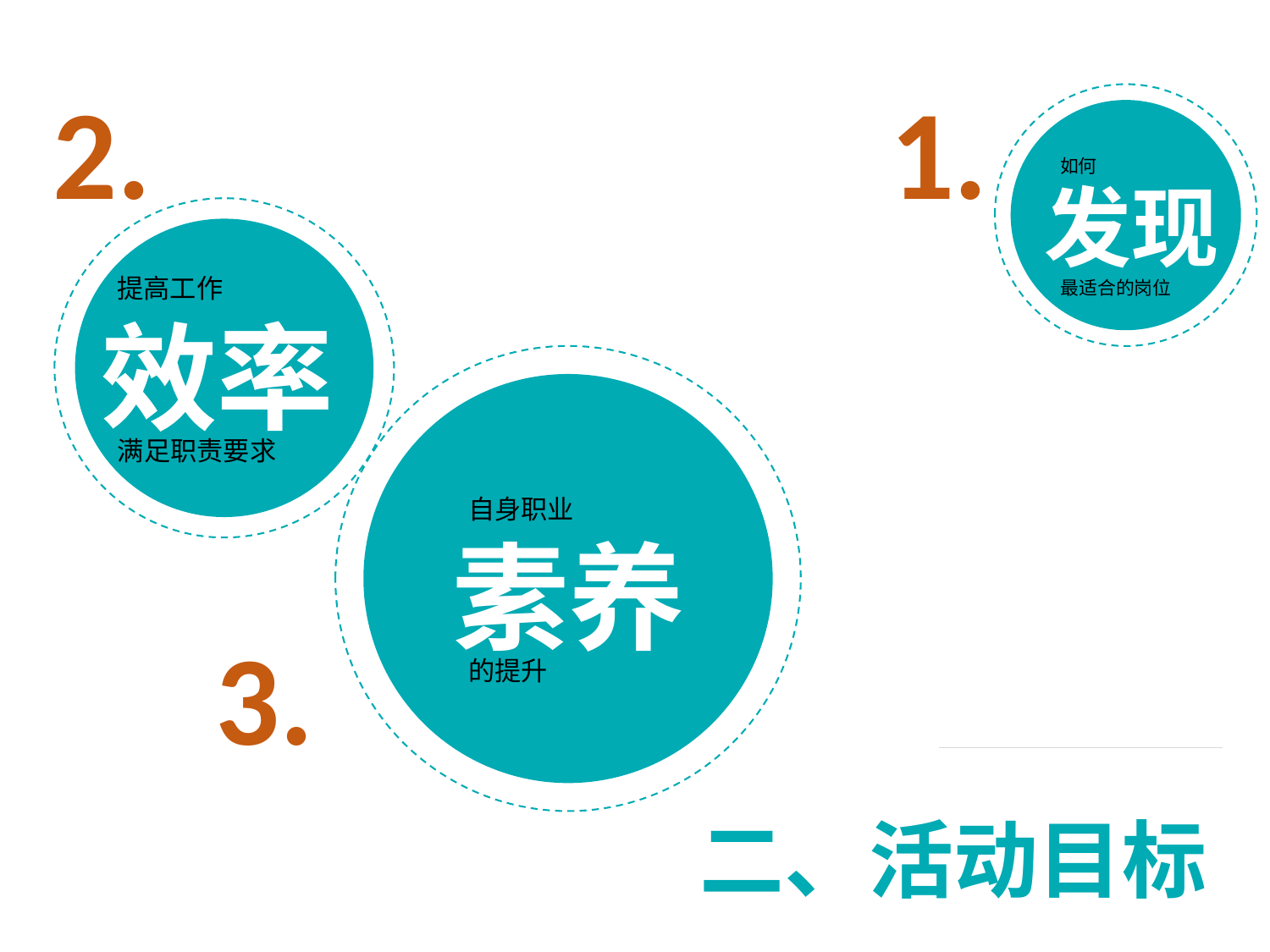

2.
1.

如何
发现

提高工作
最适合的岗位
效率

满足职责要求
自身职业
素养
3.
的提升
二、活动目标